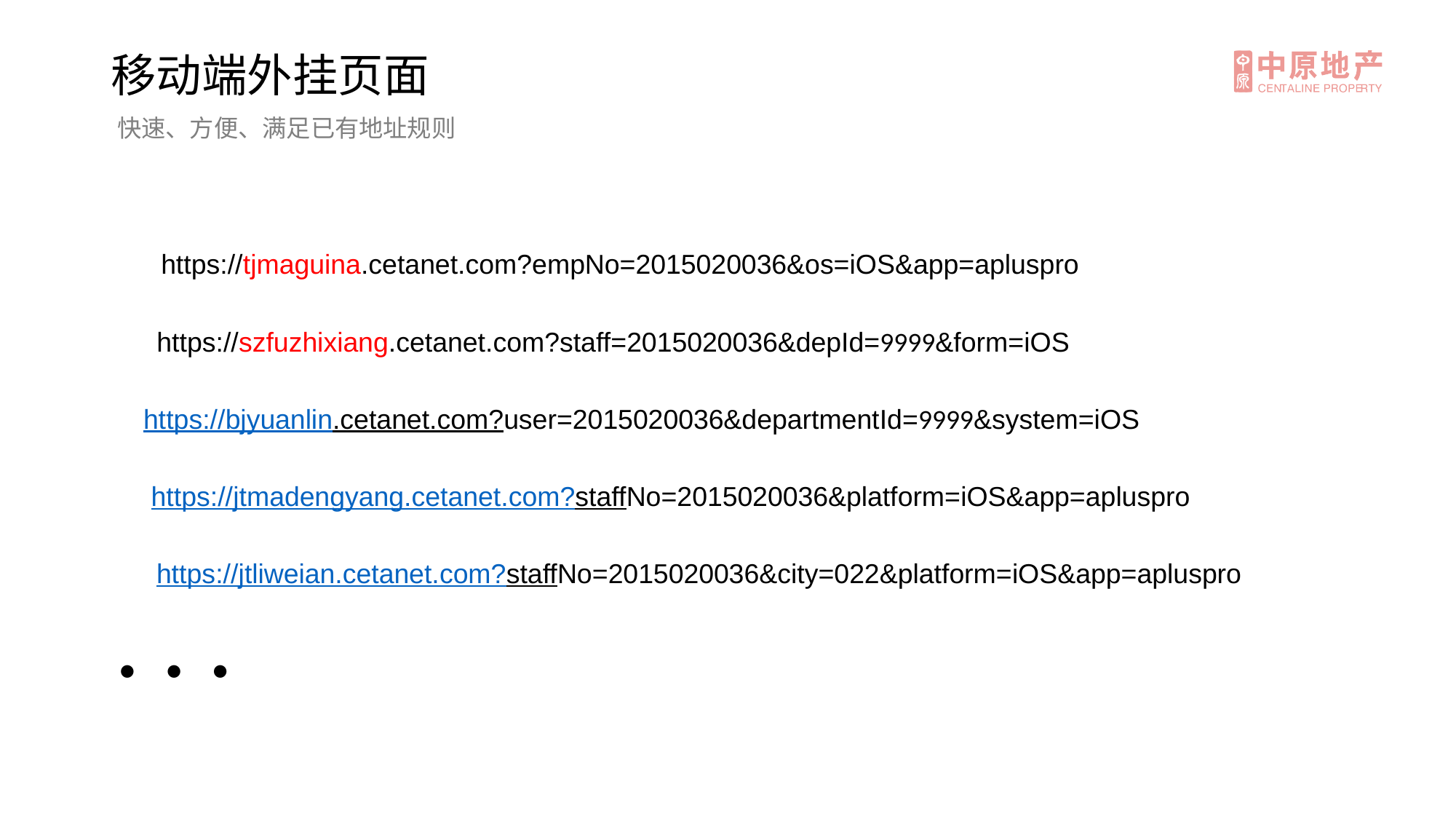

移动端外挂页面

快速、方便、满足已有地址规则
https://tjmaguina.cetanet.com?empNo=2015020036&os=iOS&app=apluspro
https://szfuzhixiang.cetanet.com?staff=2015020036&depId=9999&form=iOS
https://bjyuanlin.cetanet.com?user=2015020036&departmentId=9999&system=iOS
https://jtmadengyang.cetanet.com?staffNo=2015020036&platform=iOS&app=apluspro
https://jtliweian.cetanet.com?staffNo=2015020036&city=022&platform=iOS&app=apluspro
●
●
●